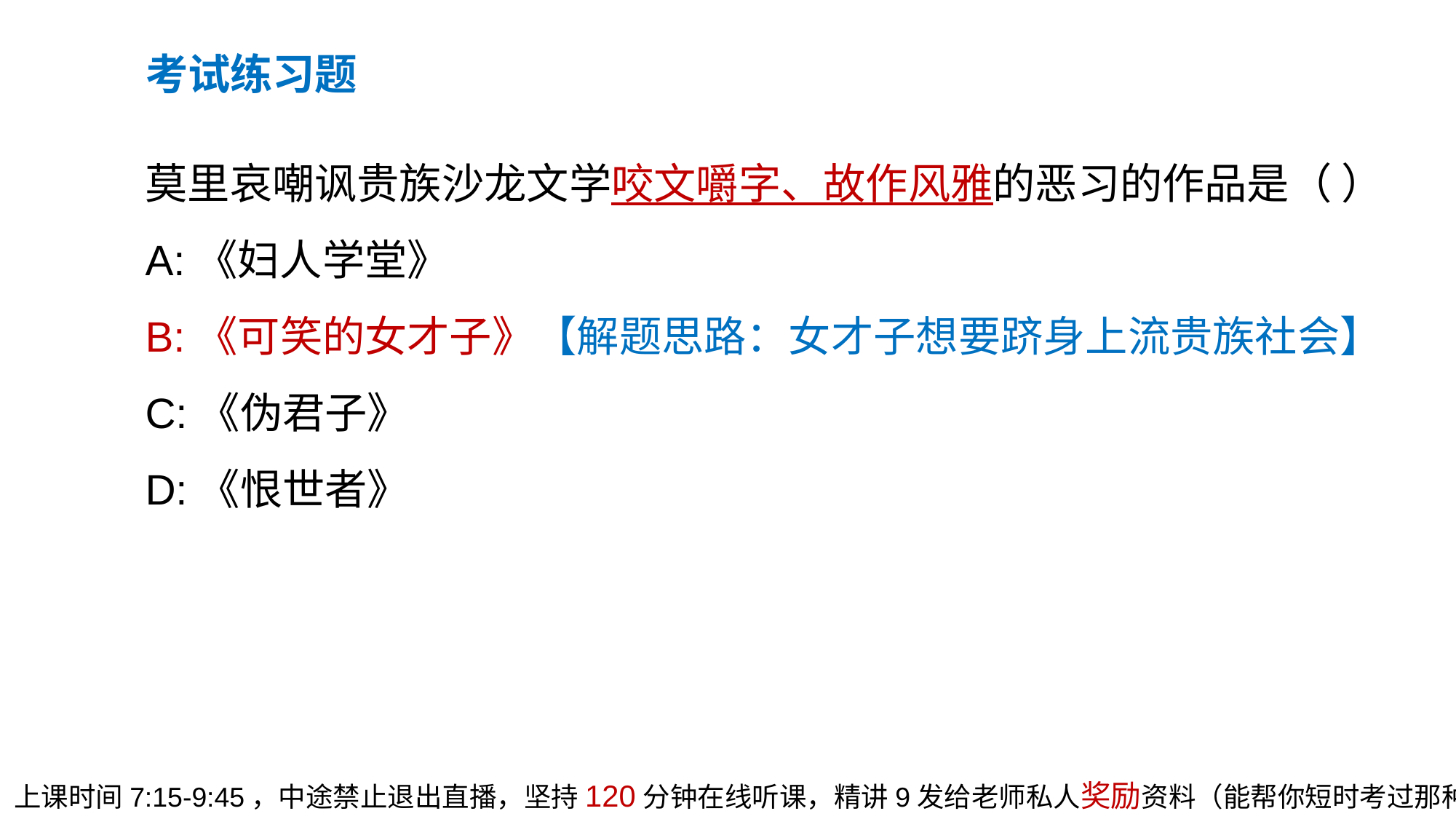

考试练习题
莫里哀嘲讽贵族沙龙文学咬文嚼字、故作风雅的恶习的作品是（ ）
A:《妇人学堂》
B:《可笑的女才子》【解题思路：女才子想要跻身上流贵族社会】
C:《伪君子》
D:《恨世者》